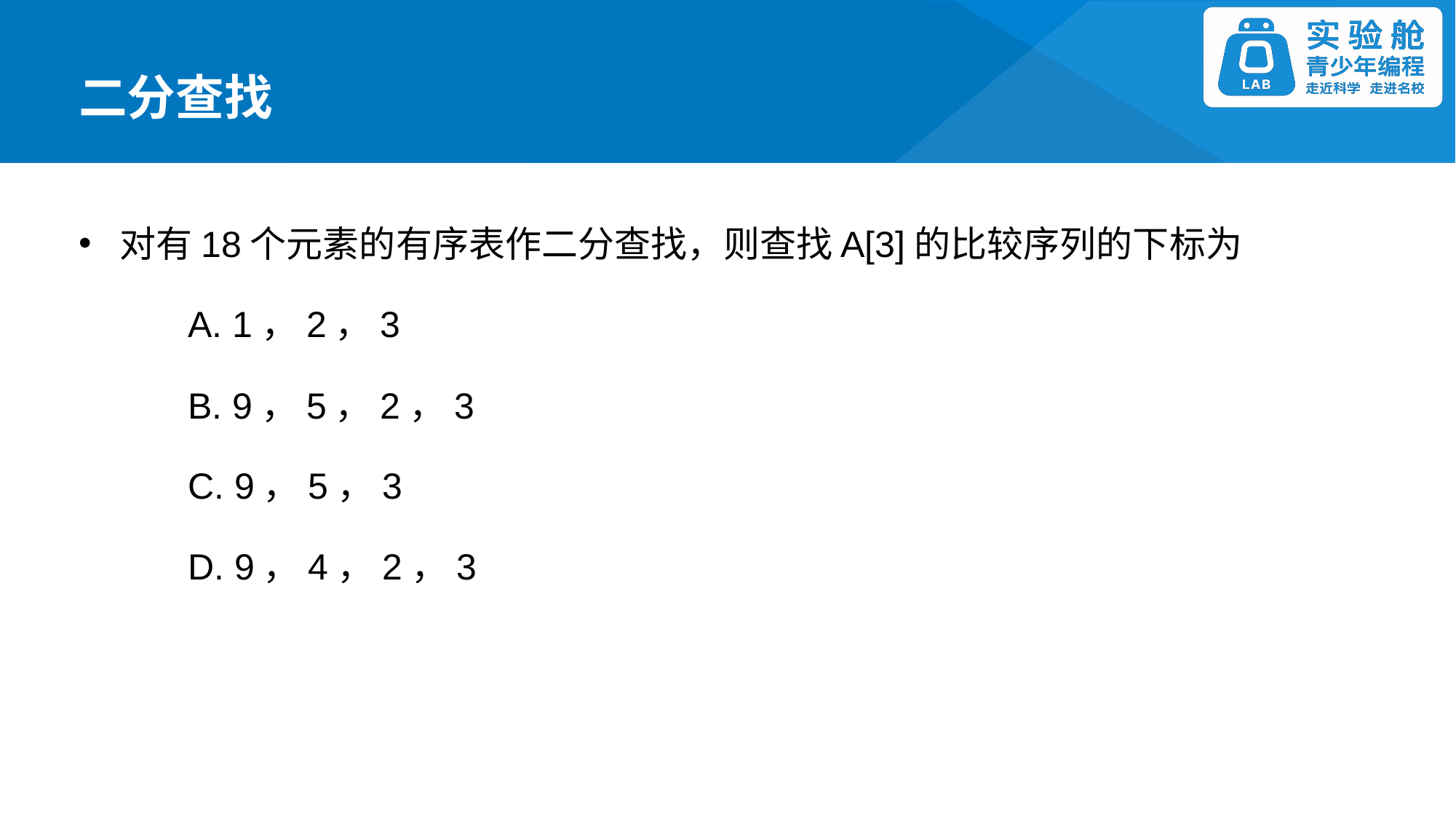

二分查找
对有18个元素的有序表作二分查找，则查找A[3]的比较序列的下标为
	A. 1，2，3
	B. 9，5，2，3
	C. 9，5，3
	D. 9，4，2，3